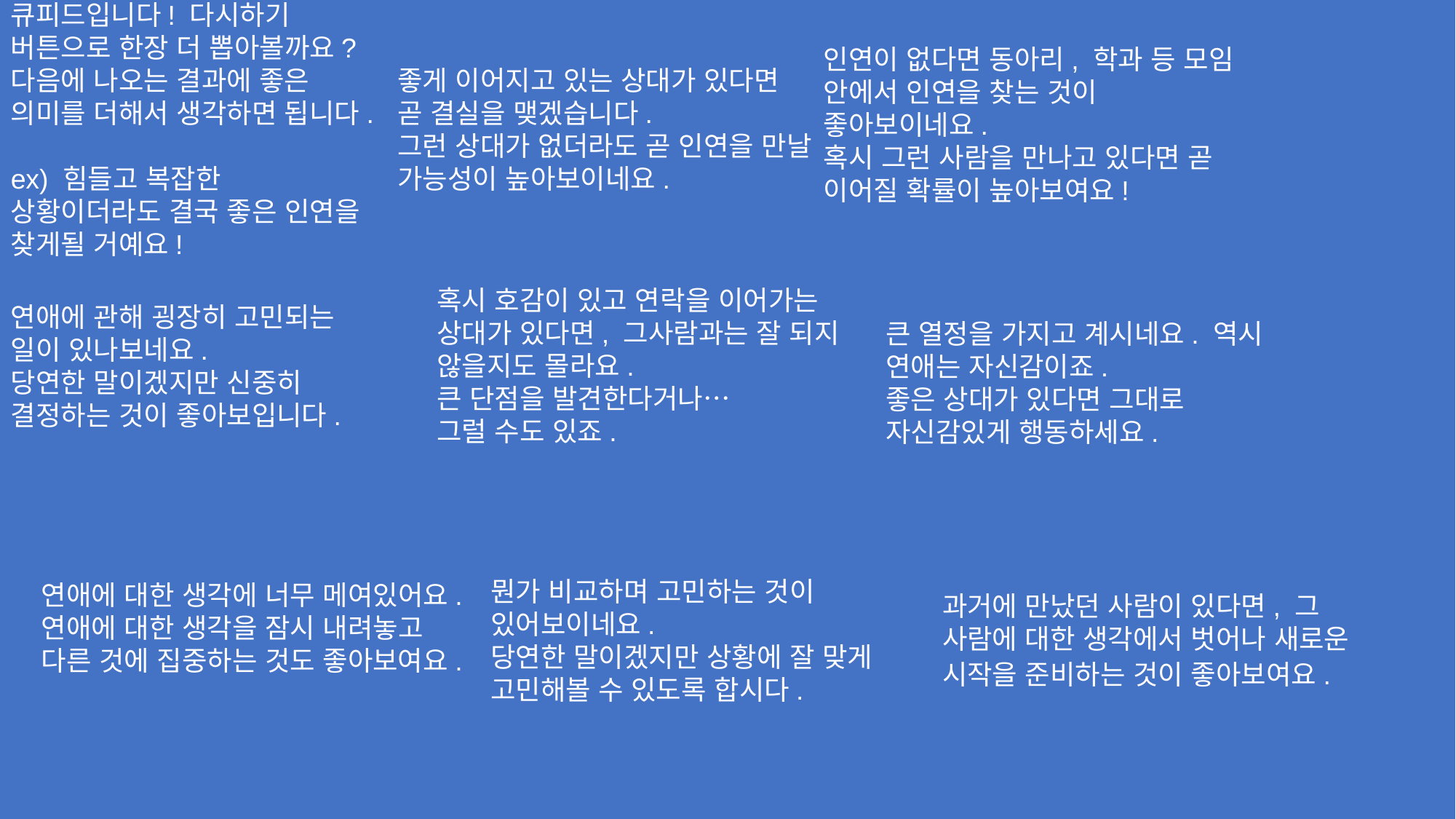

큐피드입니다! 다시하기 버튼으로 한장 더 뽑아볼까요?
다음에 나오는 결과에 좋은 의미를 더해서 생각하면 됩니다.
ex) 힘들고 복잡한 상황이더라도 결국 좋은 인연을 찾게될 거예요!
좋게 이어지고 있는 상대가 있다면
곧 결실을 맺겠습니다.
그런 상대가 없더라도 곧 인연을 만날
가능성이 높아보이네요.
인연이 없다면 동아리, 학과 등 모임 안에서 인연을 찾는 것이 좋아보이네요.
혹시 그런 사람을 만나고 있다면 곧 이어질 확률이 높아보여요!
혹시 호감이 있고 연락을 이어가는 상대가 있다면, 그사람과는 잘 되지 않을지도 몰라요.
큰 단점을 발견한다거나…
그럴 수도 있죠.
연애에 관해 굉장히 고민되는
일이 있나보네요.
당연한 말이겠지만 신중히 결정하는 것이 좋아보입니다.
큰 열정을 가지고 계시네요. 역시 연애는 자신감이죠.
좋은 상대가 있다면 그대로 자신감있게 행동하세요.
연애에 대한 생각에 너무 메여있어요.
연애에 대한 생각을 잠시 내려놓고 다른 것에 집중하는 것도 좋아보여요.
뭔가 비교하며 고민하는 것이
있어보이네요.
당연한 말이겠지만 상황에 잘 맞게
고민해볼 수 있도록 합시다.
과거에 만났던 사람이 있다면, 그 사람에 대한 생각에서 벗어나 새로운 시작을 준비하는 것이 좋아보여요.